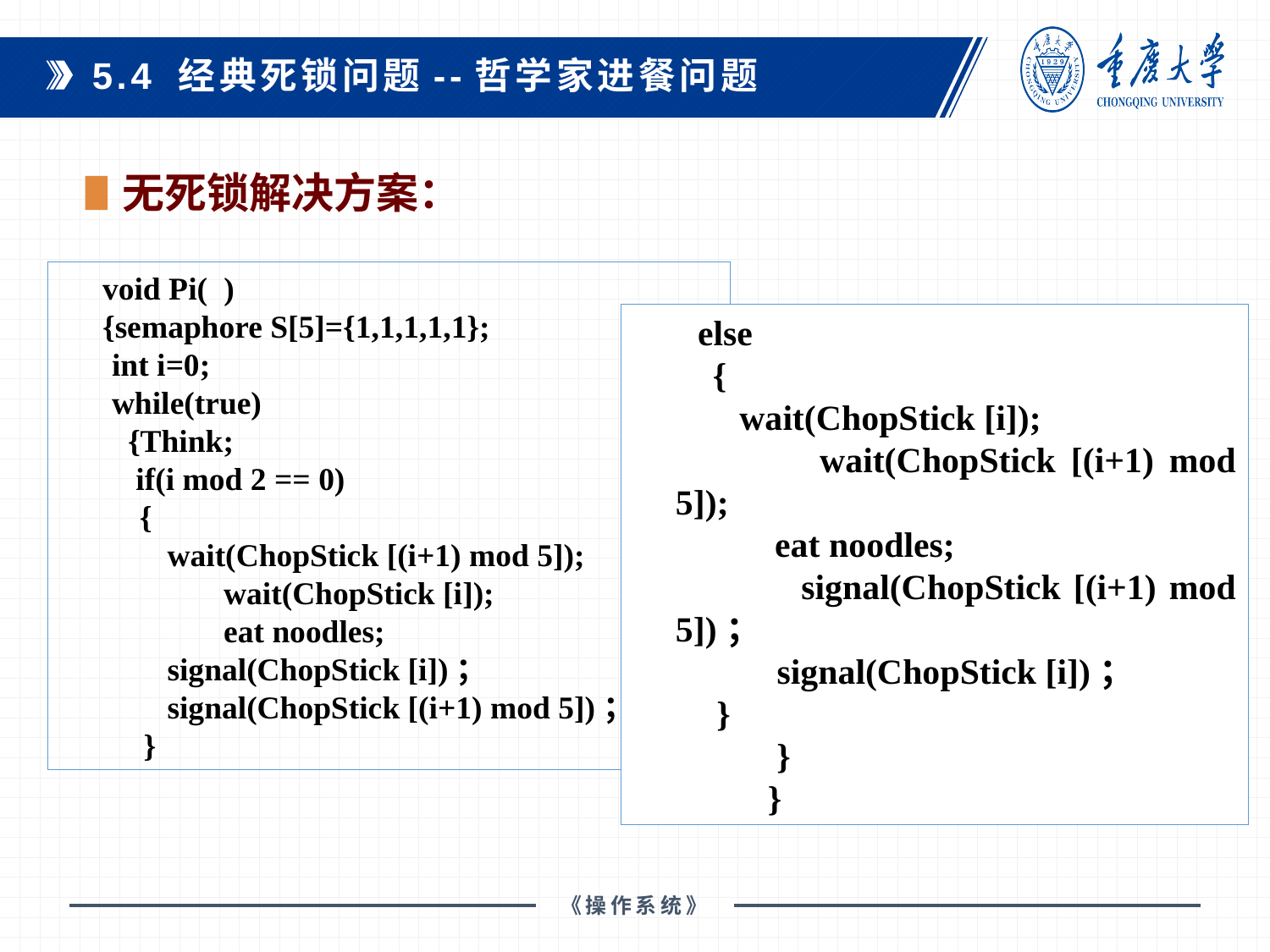

5.4 经典死锁问题--哲学家进餐问题
无死锁解决方案：

void Pi(  )
{semaphore S[5]={1,1,1,1,1};
int i=0;
while(true)
  {Think;
   if(i mod 2 == 0)
{
wait(ChopStick [(i+1) mod 5]);
       wait(ChopStick [i]);
       eat noodles;
signal(ChopStick [i])；
signal(ChopStick [(i+1) mod 5])；
}
 else
{
   wait(ChopStick [i]);
       wait(ChopStick [(i+1) mod 5]);
       eat noodles;
       signal(ChopStick [(i+1) mod 5])；
        signal(ChopStick [i])；
}
  }
 }